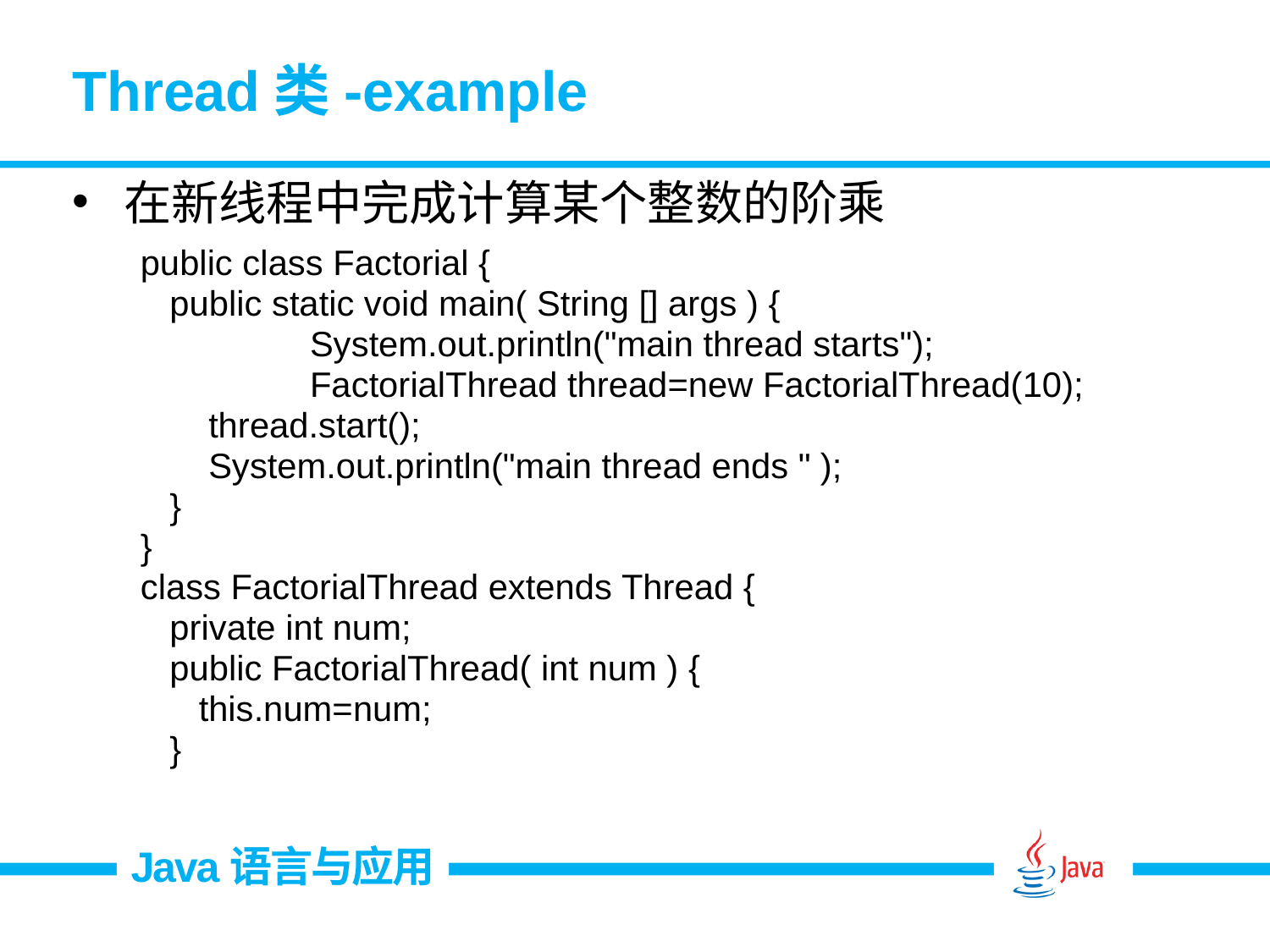

# Thread类-example
在新线程中完成计算某个整数的阶乘
public class Factorial {
   public static void main( String [] args ) {
		System.out.println("main thread starts");
		FactorialThread thread=new FactorialThread(10);
       thread.start();
       System.out.println("main thread ends " );
   }
}
class FactorialThread extends Thread {
   private int num;
   public FactorialThread( int num ) {
      this.num=num;
   }